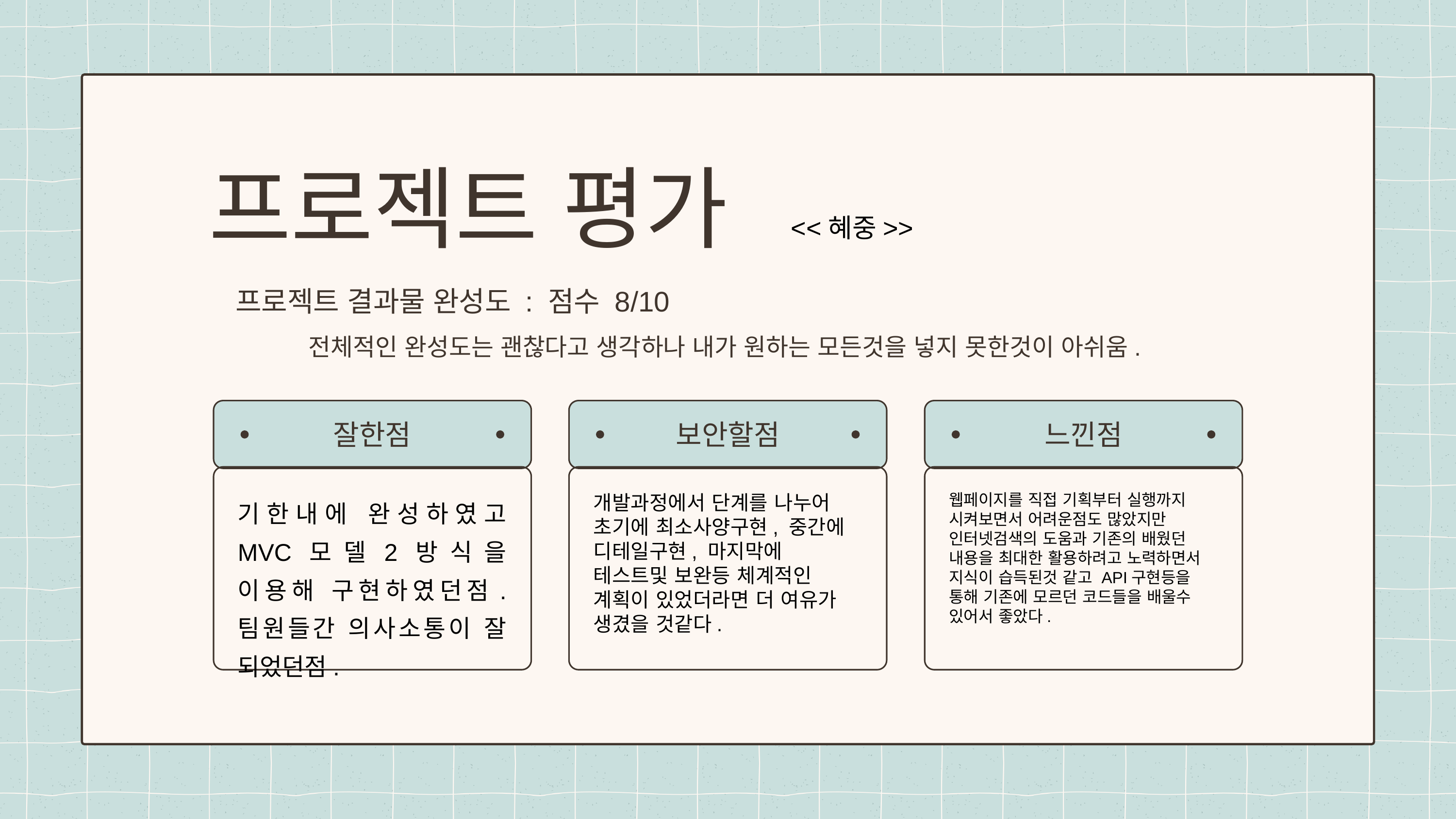

프로젝트 평가
<<혜중>>
프로젝트 결과물 완성도 : 점수 8/10
	전체적인 완성도는 괜찮다고 생각하나 내가 원하는 모든것을 넣지 못한것이 아쉬움.

잘한점
보안할점
느낀점

기한내에 완성하였고 MVC모델2방식을 이용해 구현하였던점. 팀원들간 의사소통이 잘 되었던점.

개발과정에서 단계를 나누어 초기에 최소사양구현, 중간에 디테일구현, 마지막에 테스트및 보완등 체계적인 계획이 있었더라면 더 여유가 생겼을 것같다.
웹페이지를 직접 기획부터 실행까지 시켜보면서 어려운점도 많았지만 인터넷검색의 도움과 기존의 배웠던 내용을 최대한 활용하려고 노력하면서 지식이 습득된것 같고 API구현등을 통해 기존에 모르던 코드들을 배울수 있어서 좋았다.